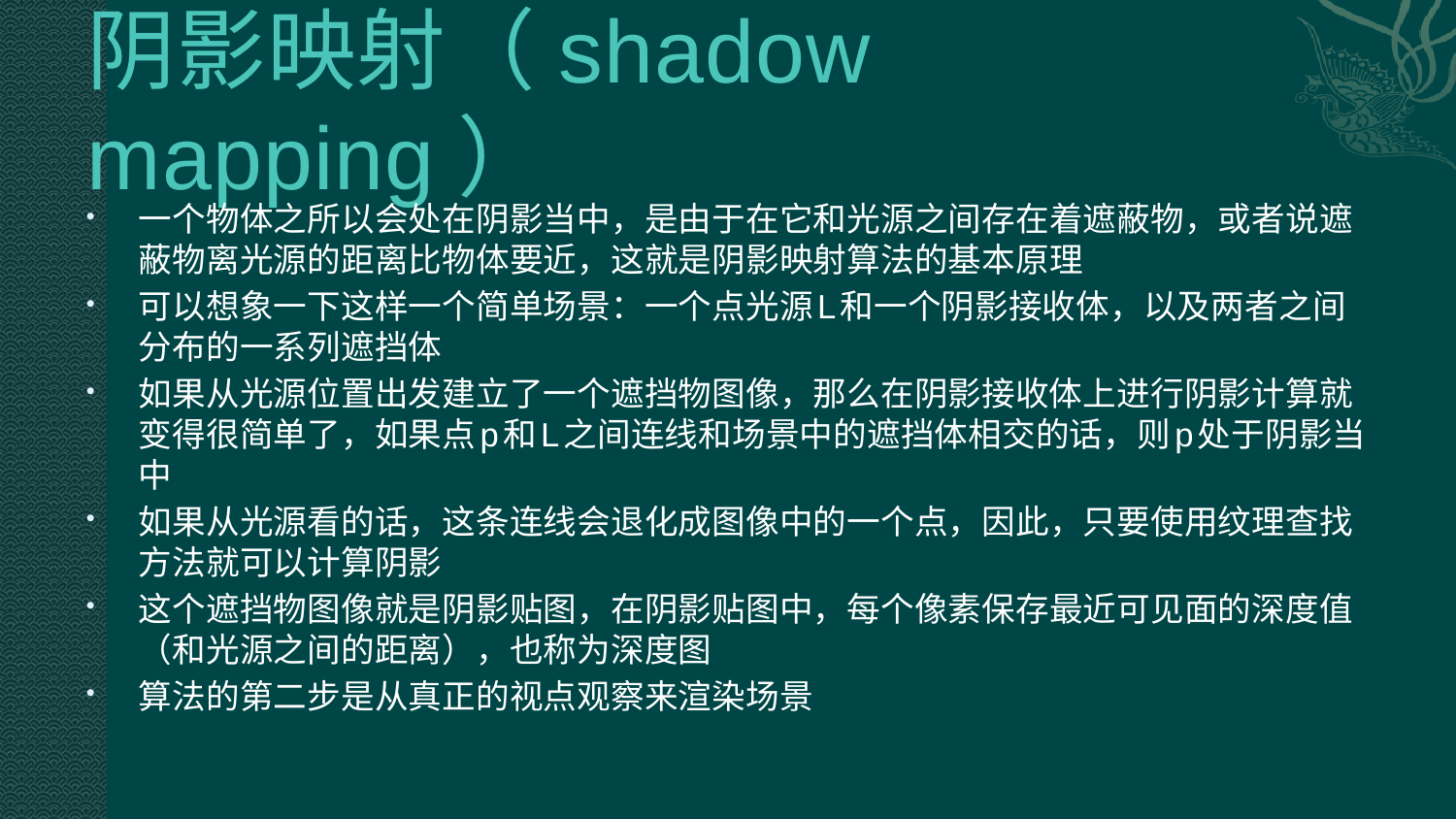

# 阴影映射（shadow mapping）
一个物体之所以会处在阴影当中，是由于在它和光源之间存在着遮蔽物，或者说遮蔽物离光源的距离比物体要近，这就是阴影映射算法的基本原理
可以想象一下这样一个简单场景：一个点光源L和一个阴影接收体，以及两者之间分布的一系列遮挡体
如果从光源位置出发建立了一个遮挡物图像，那么在阴影接收体上进行阴影计算就变得很简单了，如果点p和L之间连线和场景中的遮挡体相交的话，则p处于阴影当中
如果从光源看的话，这条连线会退化成图像中的一个点，因此，只要使用纹理查找方法就可以计算阴影
这个遮挡物图像就是阴影贴图，在阴影贴图中，每个像素保存最近可见面的深度值（和光源之间的距离），也称为深度图
算法的第二步是从真正的视点观察来渲染场景